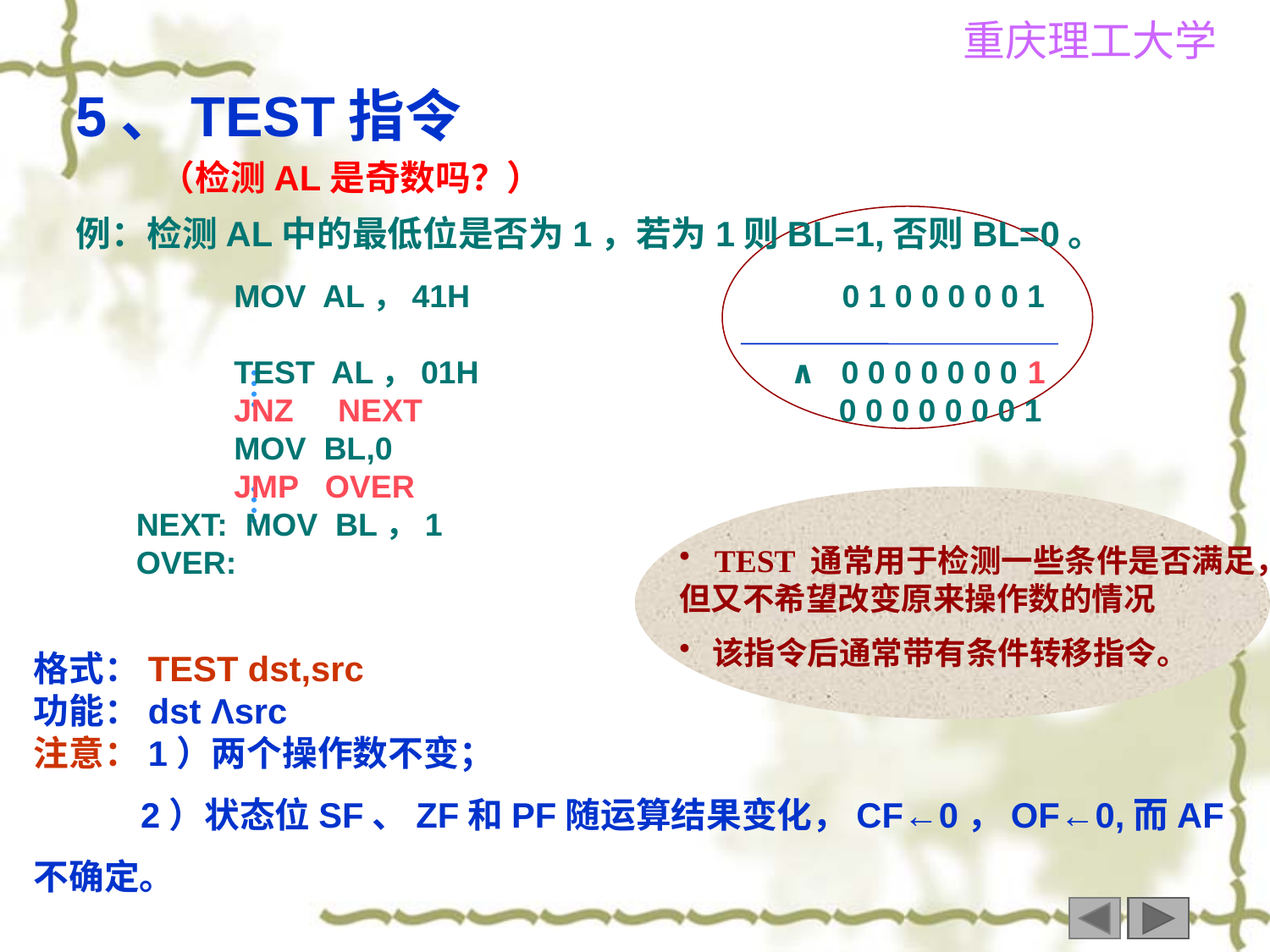

5、TEST指令

（检测AL是奇数吗？）
例：检测AL中的最低位是否为1，若为1则BL=1,否则BL=0。

             MOV  AL，41H                                          0 1 0 0 0 0 0 1
             TEST  AL，01H                                   ∧   0 0 0 0 0 0 0 1
             JNZ     NEXT                                               0 0 0 0 0 0 0 1
             MOV  BL,0
             JMP   OVER
  NEXT:  MOV  BL，1
  OVER:

   TEST 通常用于检测一些条件是否满足，但又不希望改变原来操作数的情况
  该指令后通常带有条件转移指令。

格式：TEST dst,src
功能：dst Λsrc
注意：1）两个操作数不变；
           2）状态位SF、ZF和PF随运算结果变化，CF←0，OF←0,而AF不确定。